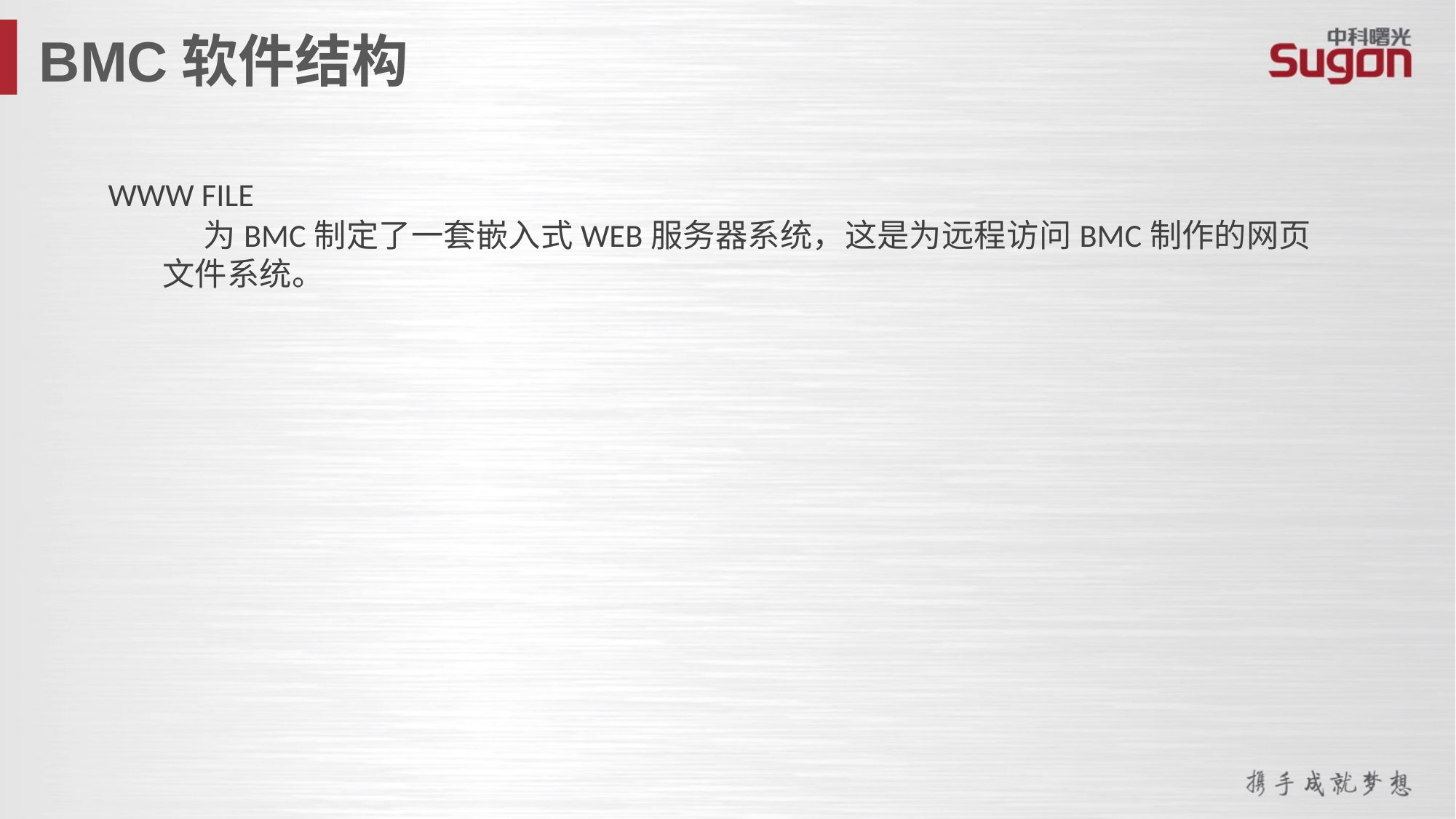

BMC软件结构

WWW FILE
为BMC制定了一套嵌入式WEB服务器系统，这是为远程访问BMC制作的网页文件系统。